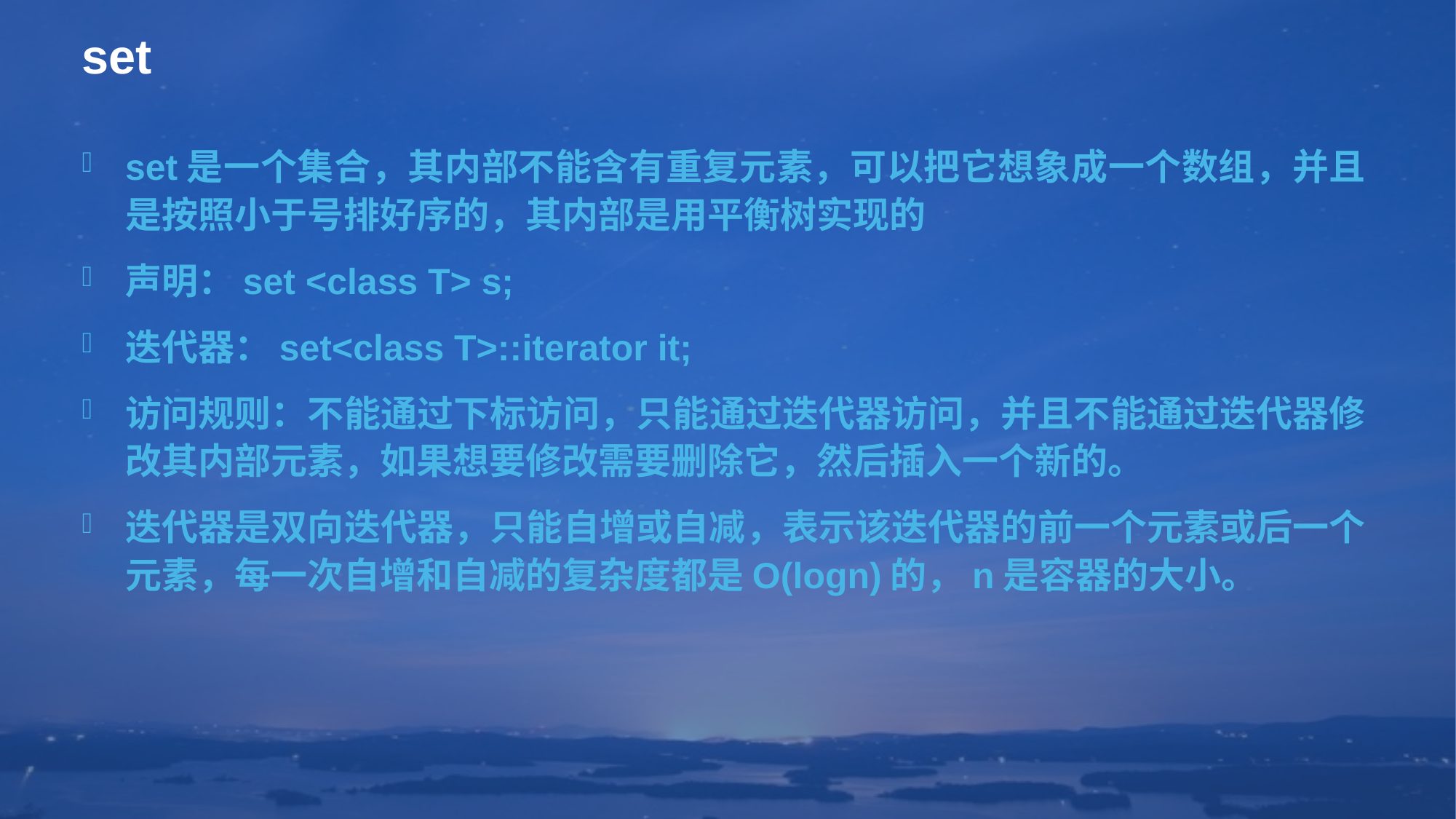

# set
set是一个集合，其内部不能含有重复元素，可以把它想象成一个数组，并且是按照小于号排好序的，其内部是用平衡树实现的
声明：set <class T> s;
迭代器：set<class T>::iterator it;
访问规则：不能通过下标访问，只能通过迭代器访问，并且不能通过迭代器修改其内部元素，如果想要修改需要删除它，然后插入一个新的。
迭代器是双向迭代器，只能自增或自减，表示该迭代器的前一个元素或后一个元素，每一次自增和自减的复杂度都是O(logn)的，n是容器的大小。